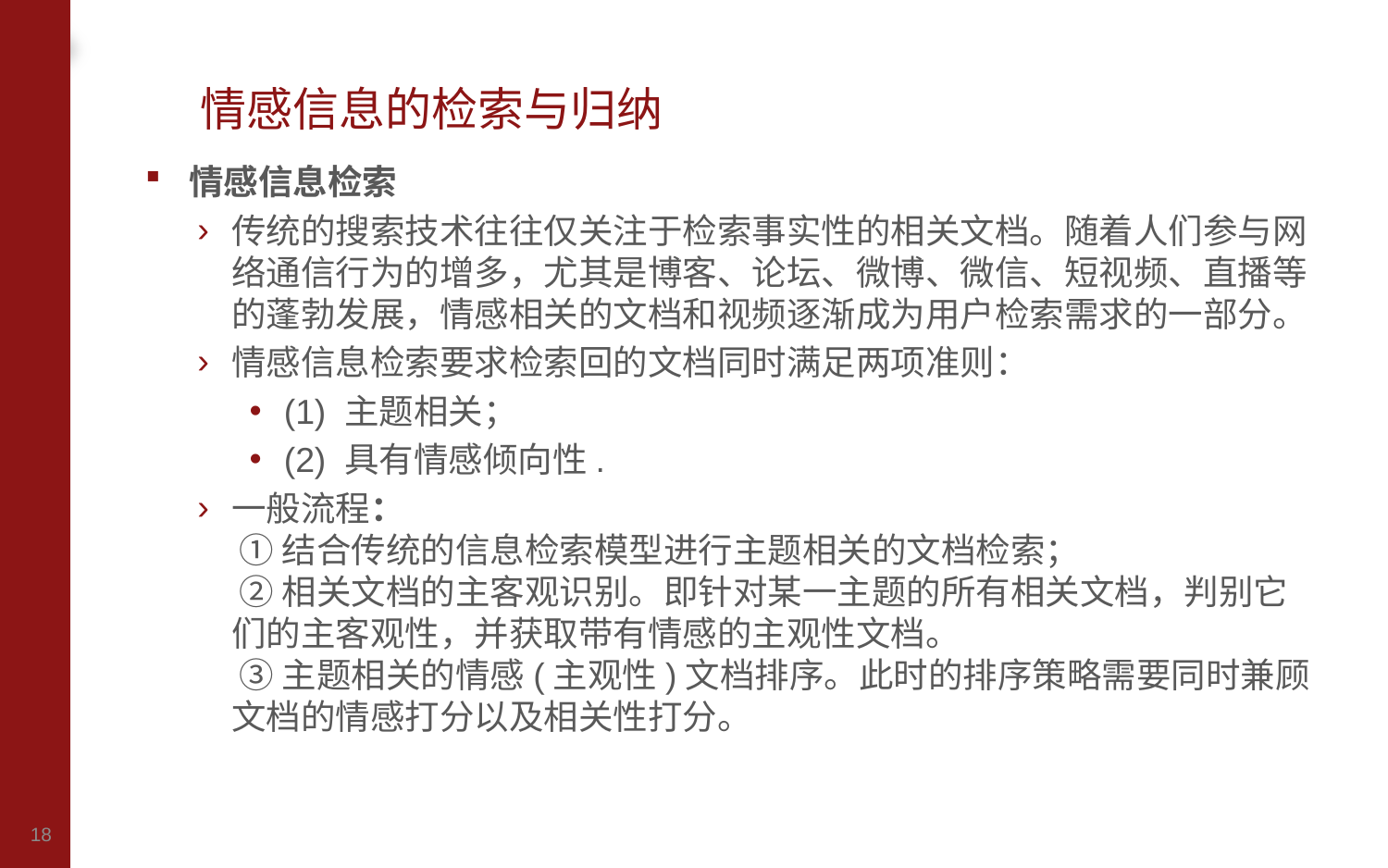

# 情感信息的检索与归纳
情感信息检索
传统的搜索技术往往仅关注于检索事实性的相关文档。随着人们参与网络通信行为的增多，尤其是博客、论坛、微博、微信、短视频、直播等的蓬勃发展，情感相关的文档和视频逐渐成为用户检索需求的一部分。
情感信息检索要求检索回的文档同时满足两项准则：
(1) 主题相关；
(2) 具有情感倾向性.
一般流程：
 ① 结合传统的信息检索模型进行主题相关的文档检索；
 ② 相关文档的主客观识别。即针对某一主题的所有相关文档，判别它们的主客观性，并获取带有情感的主观性文档。
 ③ 主题相关的情感(主观性)文档排序。此时的排序策略需要同时兼顾文档的情感打分以及相关性打分。
18